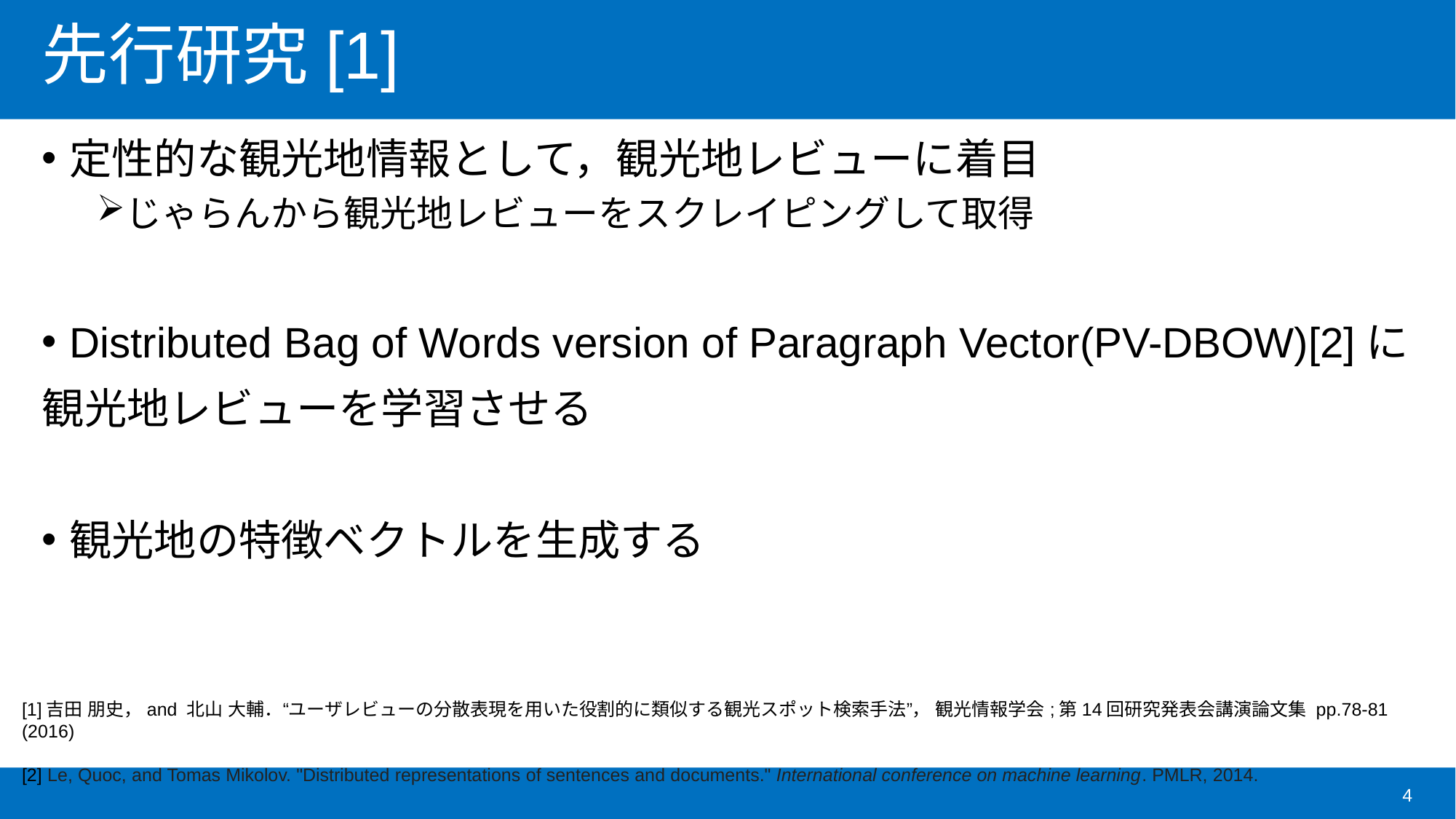

# 先行研究[1]
定性的な観光地情報として，観光地レビューに着目
じゃらんから観光地レビューをスクレイピングして取得

Distributed Bag of Words version of Paragraph Vector(PV-DBOW)[2]に
観光地レビューを学習させる

観光地の特徴ベクトルを生成する

[1]吉田 朋史，and 北山 大輔．“ユーザレビューの分散表現を用いた役割的に類似する観光スポット検索手法”， 観光情報学会;第14回研究発表会講演論文集 pp.78-81 (2016)

[2] Le, Quoc, and Tomas Mikolov. "Distributed representations of sentences and documents." International conference on machine learning. PMLR, 2014.
4